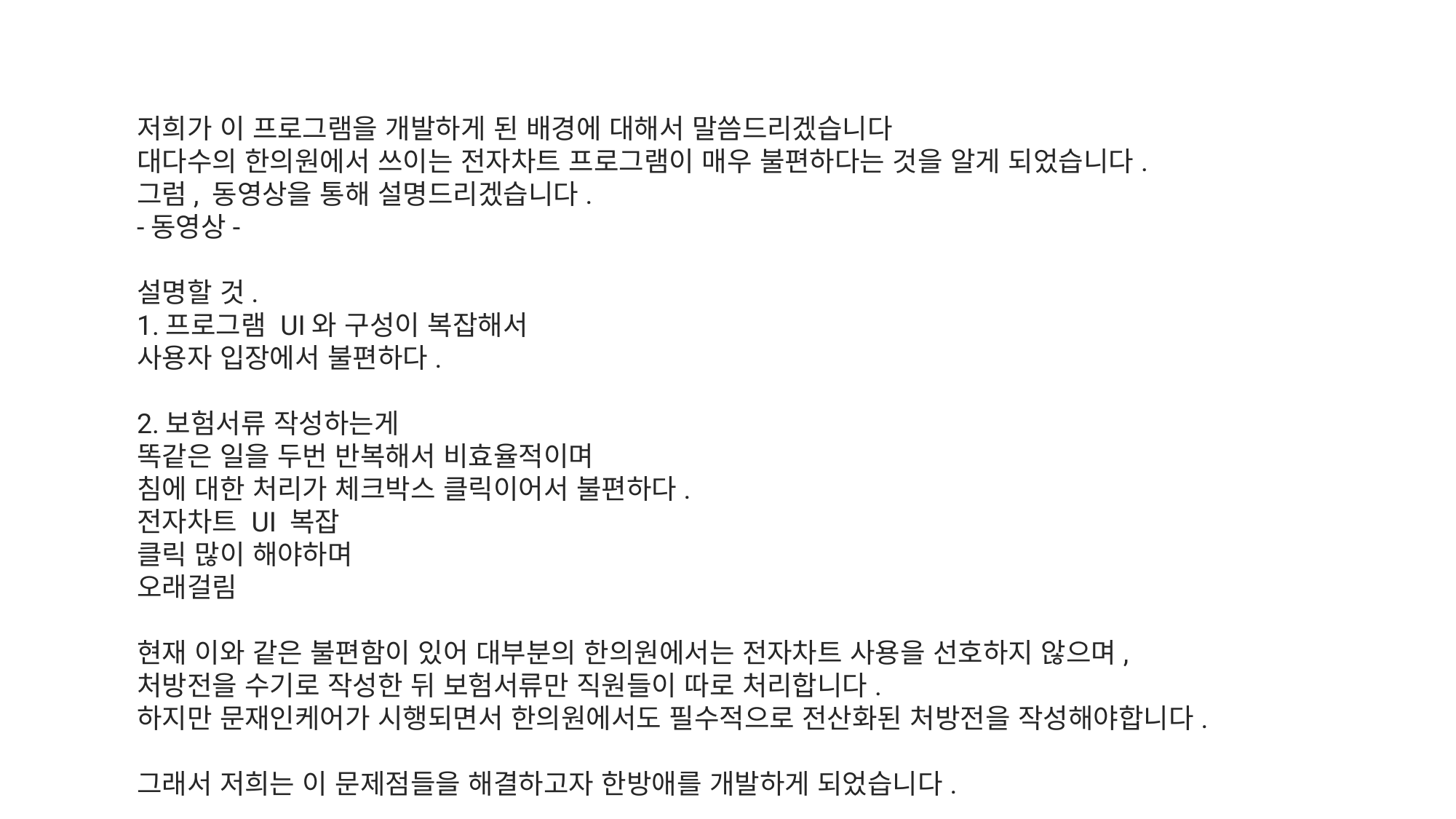

저희가 이 프로그램을 개발하게 된 배경에 대해서 말씀드리겠습니다
대다수의 한의원에서 쓰이는 전자차트 프로그램이 매우 불편하다는 것을 알게 되었습니다.
그럼, 동영상을 통해 설명드리겠습니다.
-동영상-

설명할 것.
1.프로그램 UI와 구성이 복잡해서
사용자 입장에서 불편하다.

2.보험서류 작성하는게
똑같은 일을 두번 반복해서 비효율적이며
침에 대한 처리가 체크박스 클릭이어서 불편하다.
전자차트 UI 복잡
클릭 많이 해야하며
오래걸림

현재 이와 같은 불편함이 있어 대부분의 한의원에서는 전자차트 사용을 선호하지 않으며,
처방전을 수기로 작성한 뒤 보험서류만 직원들이 따로 처리합니다.
하지만 문재인케어가 시행되면서 한의원에서도 필수적으로 전산화된 처방전을 작성해야합니다.

그래서 저희는 이 문제점들을 해결하고자 한방애를 개발하게 되었습니다.